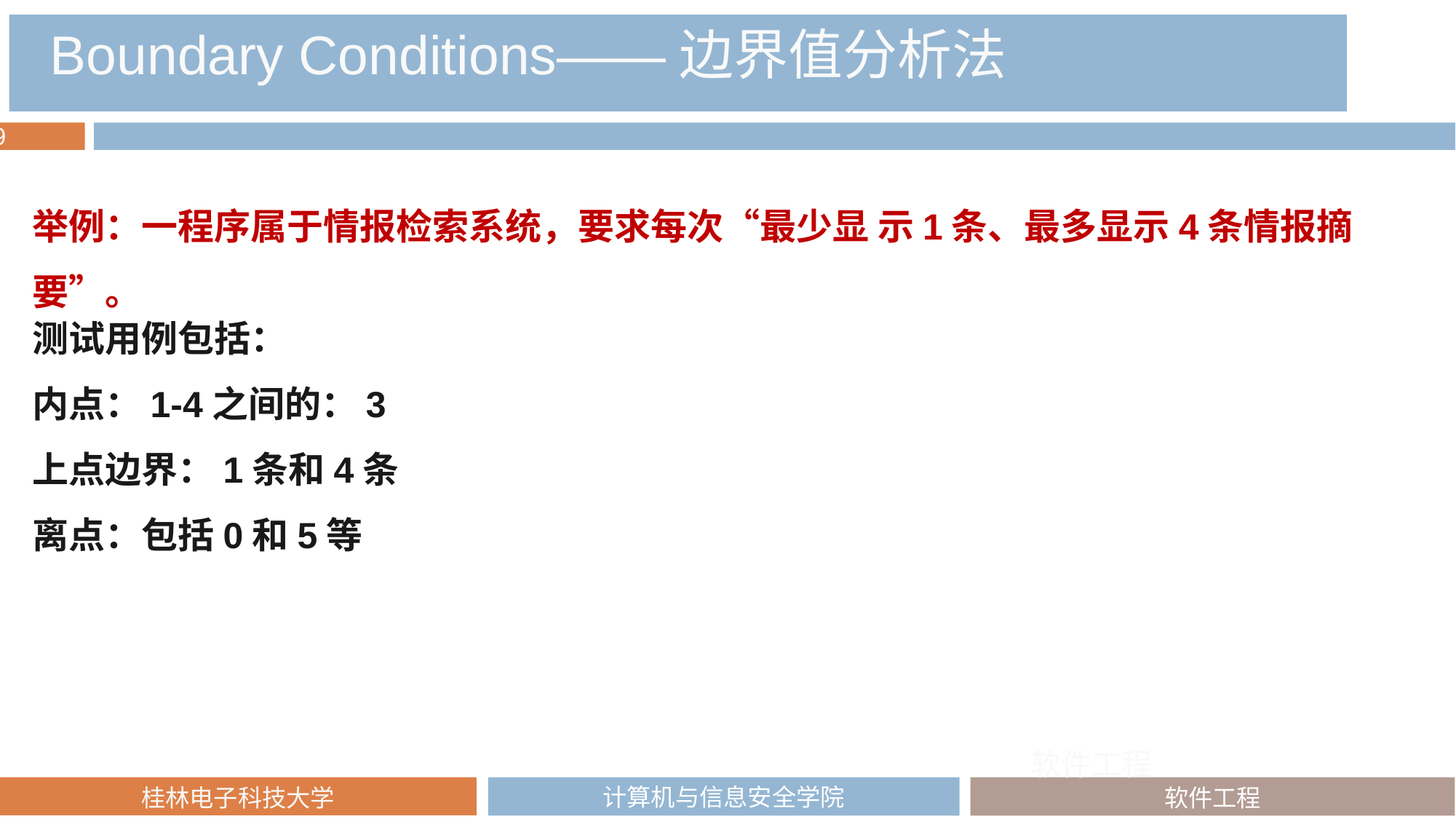

Boundary Conditions——边界值分析法

举例：一程序属于情报检索系统，要求每次“最少显 示1条、最多显示4条情报摘要”。
测试用例包括：
内点：1-4之间的：3
上点边界：1条和4条
离点：包括0和5等
软件工程